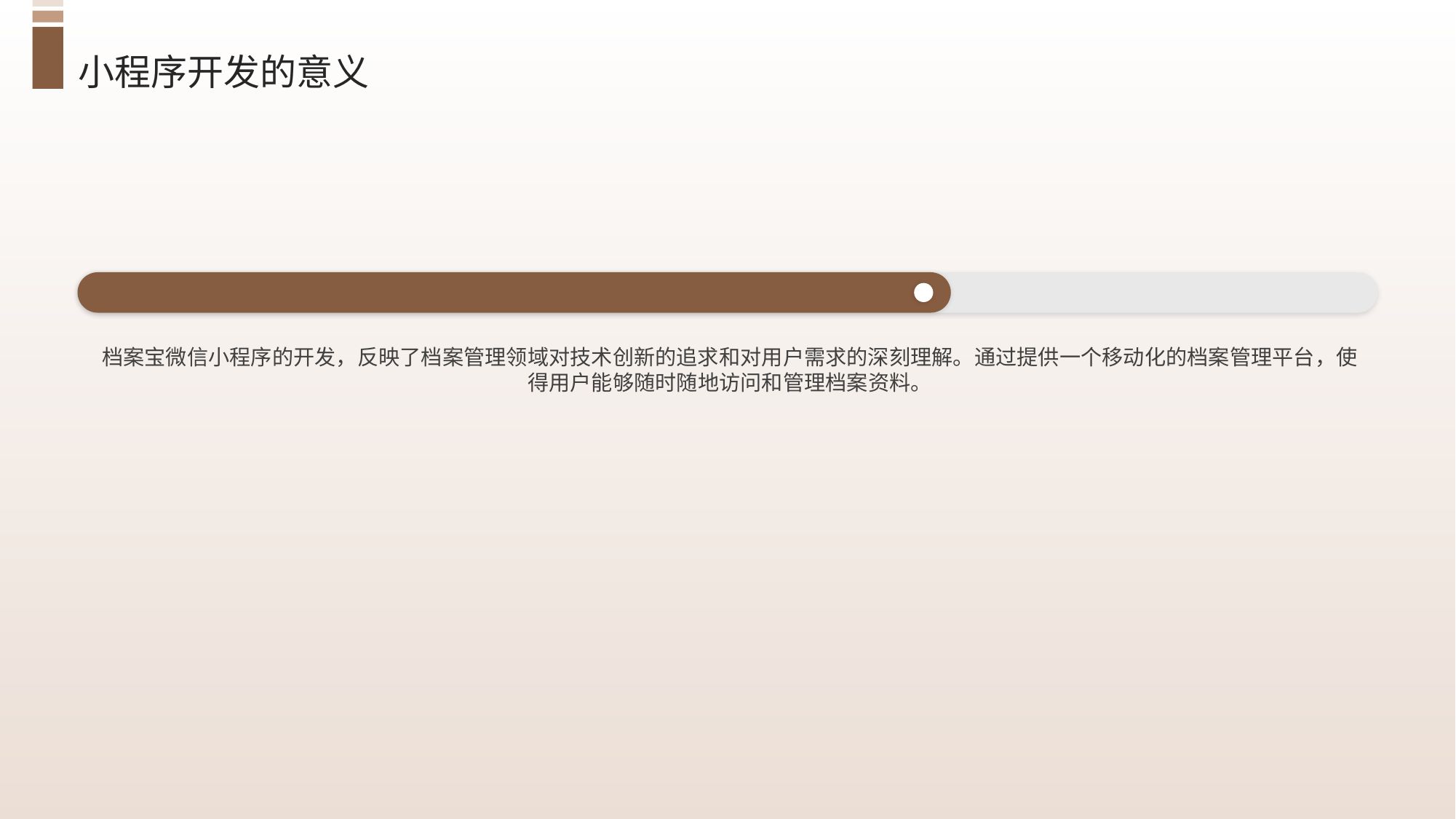

小程序开发的意义

档案宝微信小程序的开发，反映了档案管理领域对技术创新的追求和对用户需求的深刻理解。通过提供一个移动化的档案管理平台，使得用户能够随时随地访问和管理档案资料。